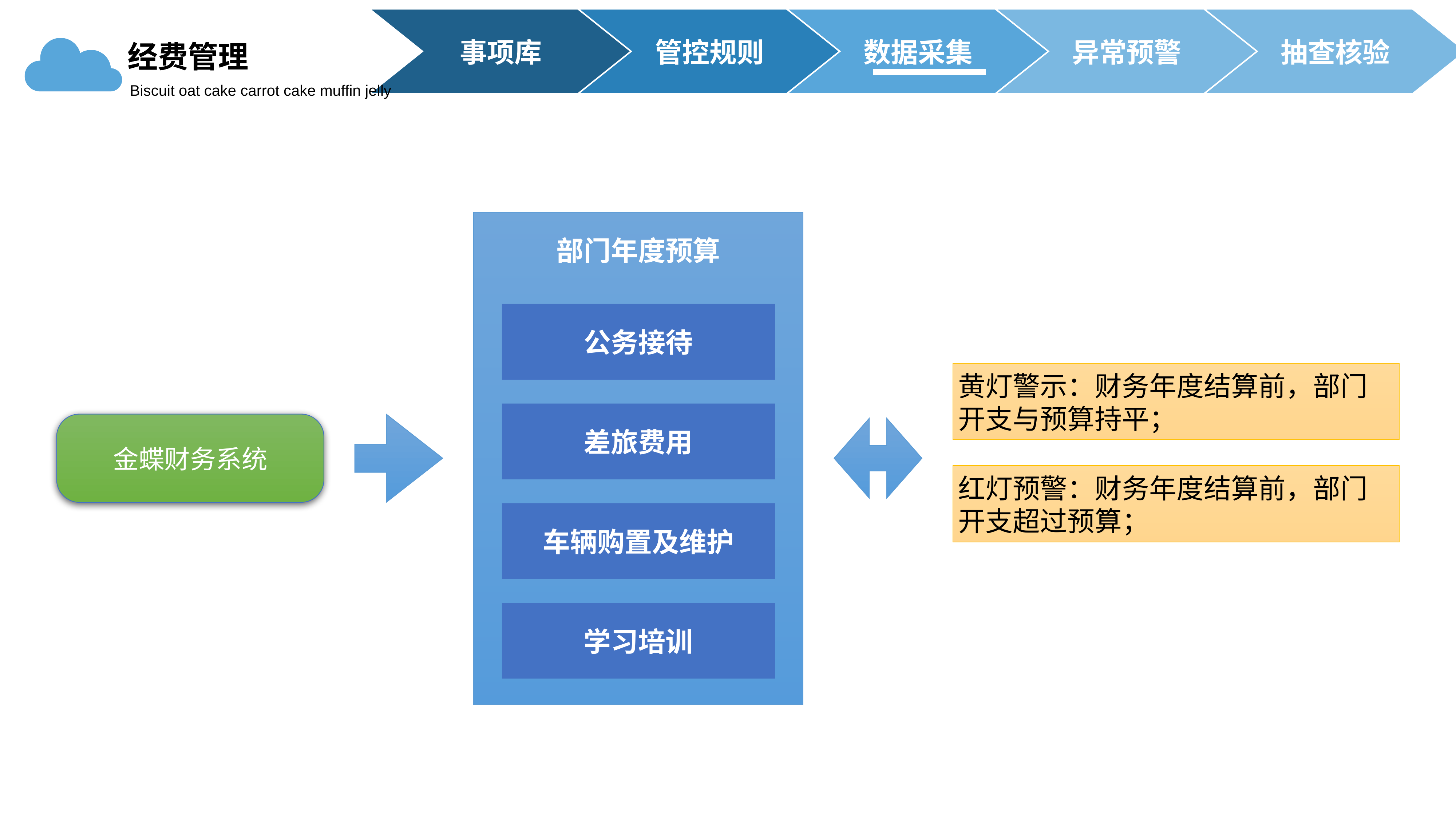

事项库
管控规则
数据采集
异常预警
抽查核验
经费管理

Biscuit oat cake carrot cake muffin jelly
部门年度预算
公务接待
差旅费用
车辆购置及维护
学习培训
黄灯警示：财务年度结算前，部门开支与预算持平；
金蝶财务系统

红灯预警：财务年度结算前，部门开支超过预算；
58